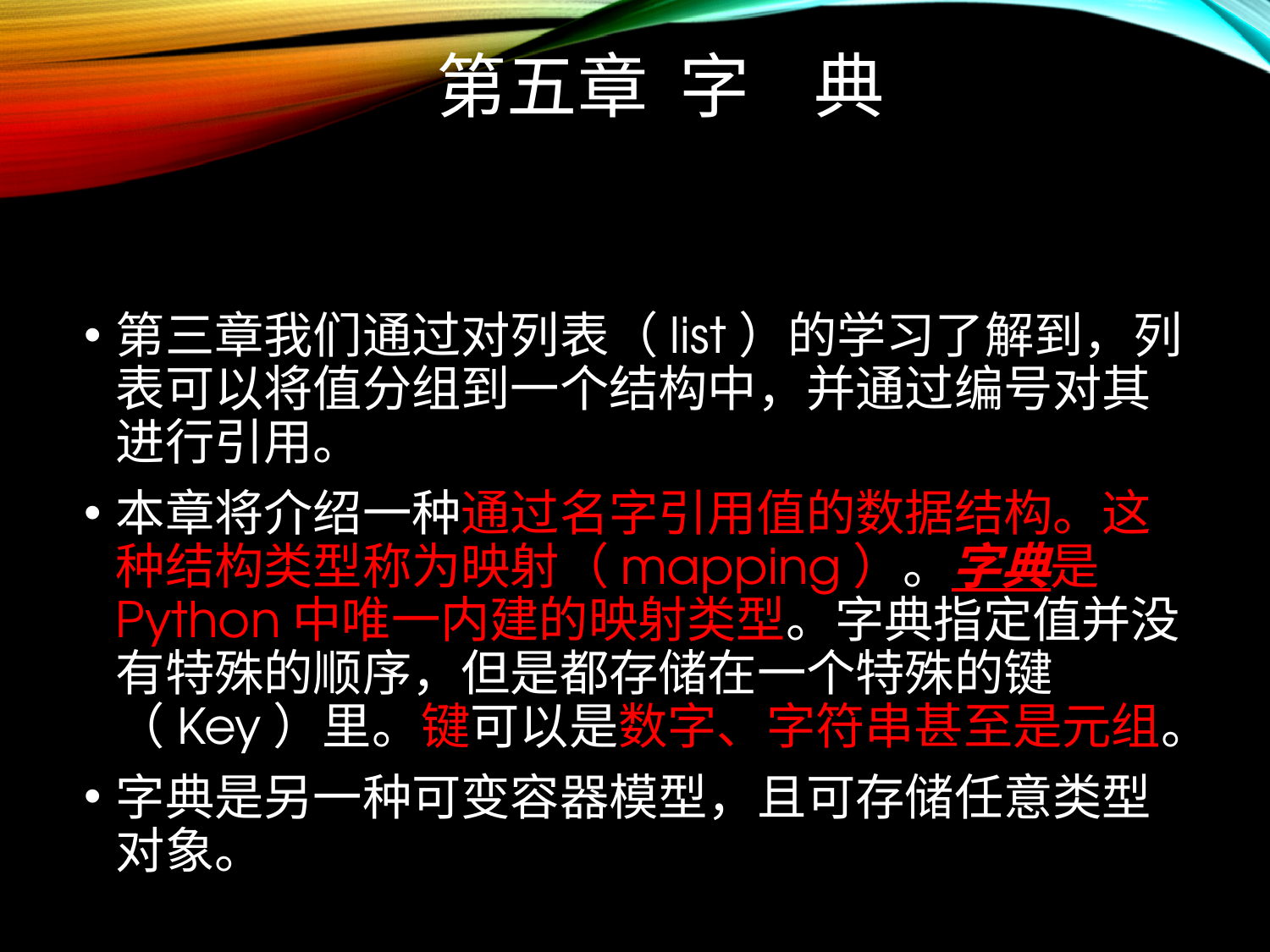

# 第五章  字    典
第三章我们通过对列表（list）的学习了解到，列表可以将值分组到一个结构中，并通过编号对其进行引用。
本章将介绍一种通过名字引用值的数据结构。这种结构类型称为映射（mapping）。字典是Python中唯一内建的映射类型。字典指定值并没有特殊的顺序，但是都存储在一个特殊的键（Key）里。键可以是数字、字符串甚至是元组。
字典是另一种可变容器模型，且可存储任意类型对象。